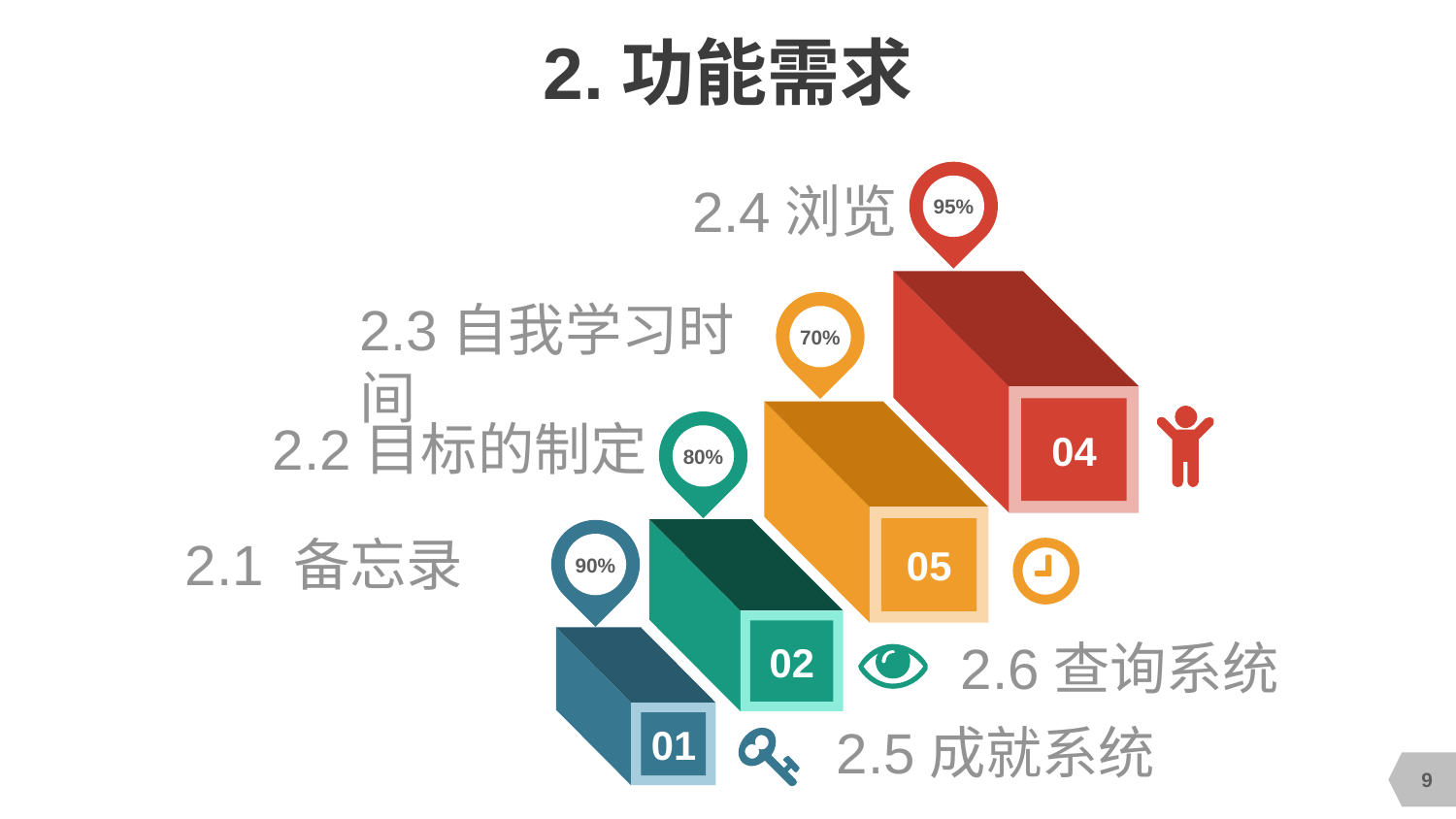

# 2.功能需求

95%
2.4浏览

70%
2.3自我学习时间

04

80%
2.2目标的制定

05

90%
2.1 备忘录

02

2.6查询系统

01
2.5成就系统

9